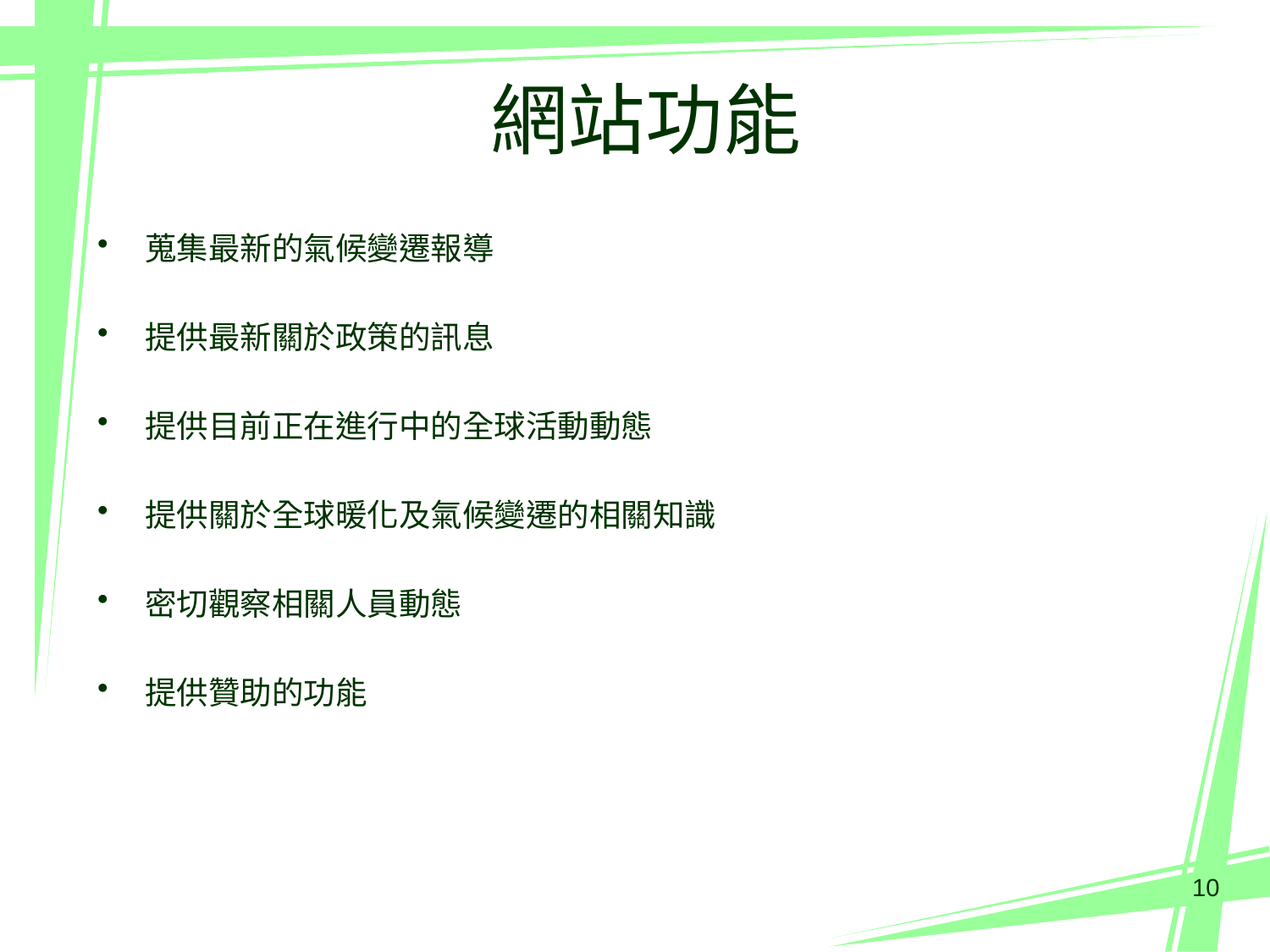

# 網站功能
蒐集最新的氣候變遷報導

提供最新關於政策的訊息

提供目前正在進行中的全球活動動態

提供關於全球暖化及氣候變遷的相關知識

密切觀察相關人員動態

提供贊助的功能
10